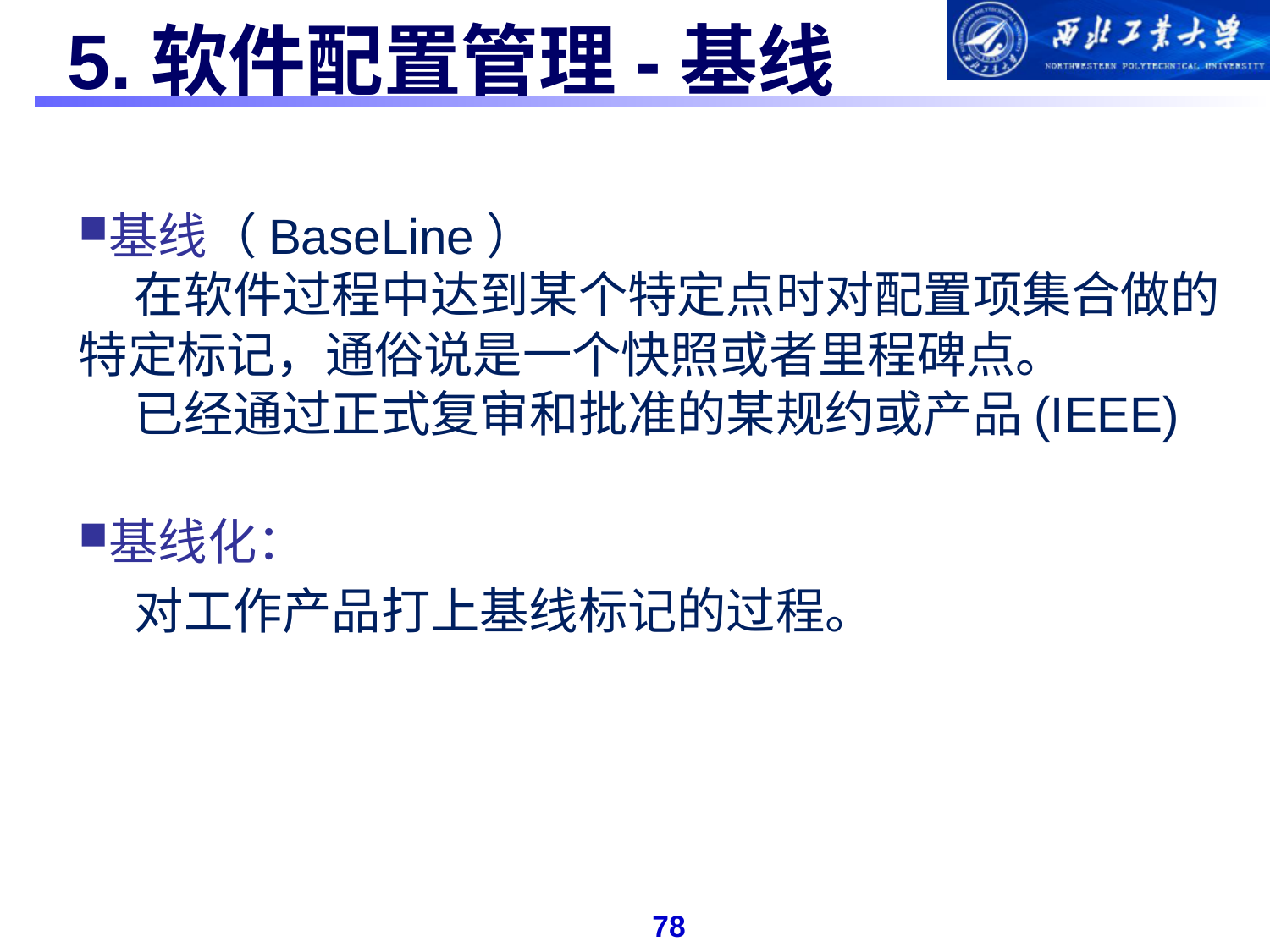

#
5.软件配置管理-基线
基线（BaseLine）
    在软件过程中达到某个特定点时对配置项集合做的特定标记，通俗说是一个快照或者里程碑点。
    已经通过正式复审和批准的某规约或产品(IEEE)

基线化：
    对工作产品打上基线标记的过程。